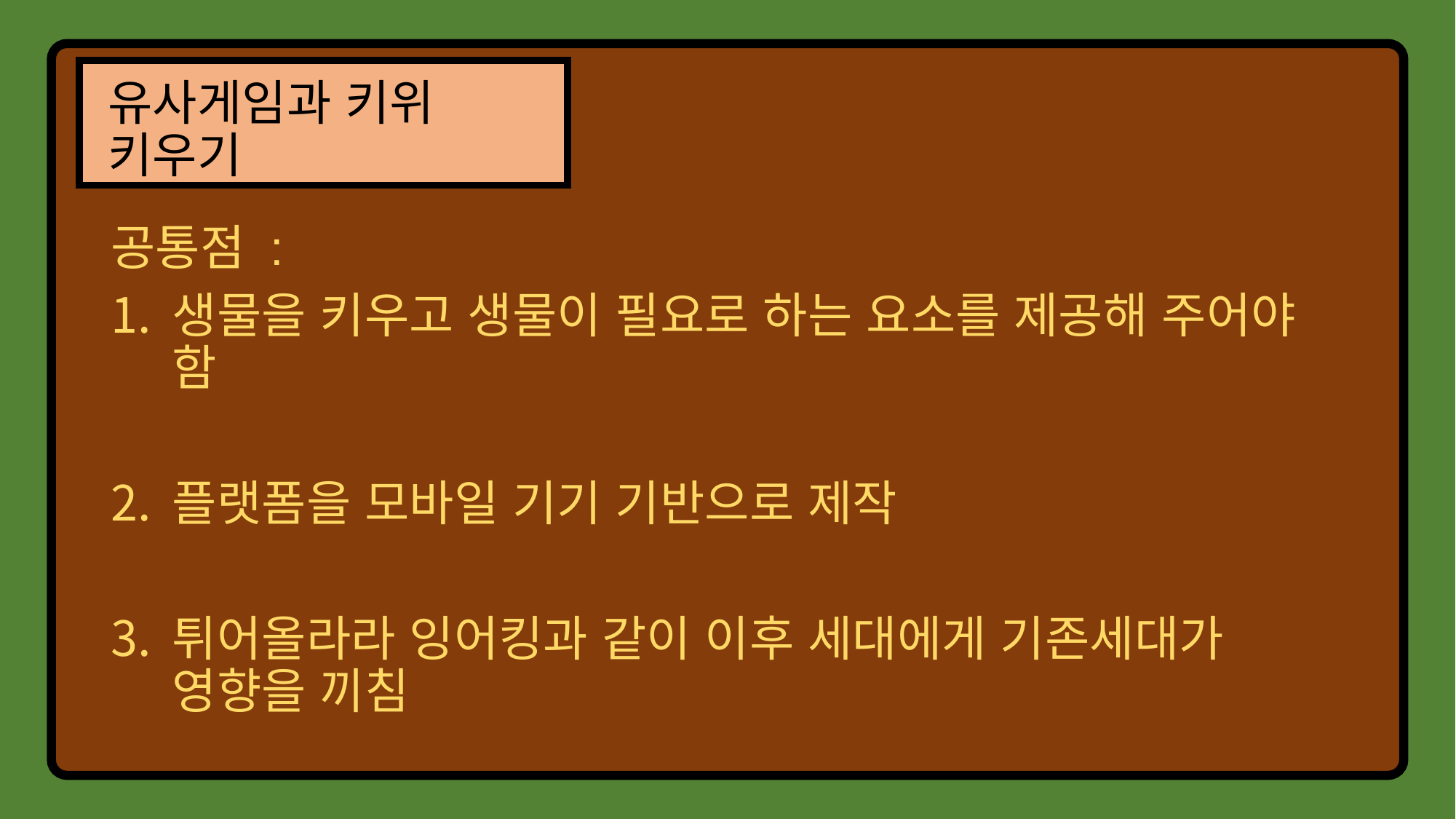

# 유사게임과 키위 키우기

공통점 :
생물을 키우고 생물이 필요로 하는 요소를 제공해 주어야 함

플랫폼을 모바일 기기 기반으로 제작

튀어올라라 잉어킹과 같이 이후 세대에게 기존세대가 영향을 끼침